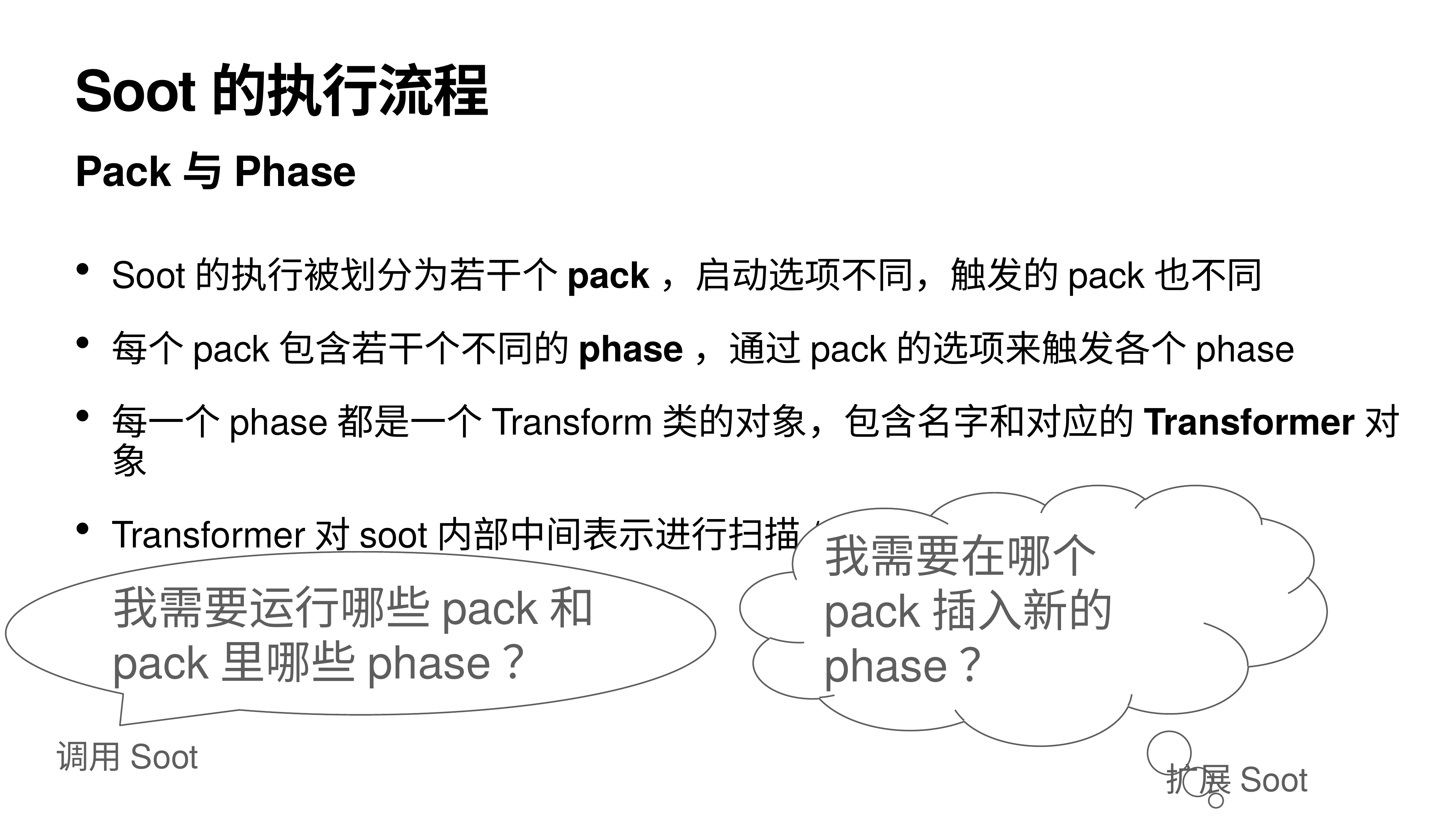

# Soot的执行流程
Pack与Phase
Soot的执行被划分为若干个pack，启动选项不同，触发的pack也不同
每个pack包含若干个不同的phase，通过pack的选项来触发各个phase
每一个phase都是一个Transform类的对象，包含名字和对应的Transformer对象
Transformer对soot内部中间表示进行扫描/修改
我需要在哪个pack插入新的phase？
我需要运行哪些pack和pack里哪些phase？
调用Soot
扩展Soot